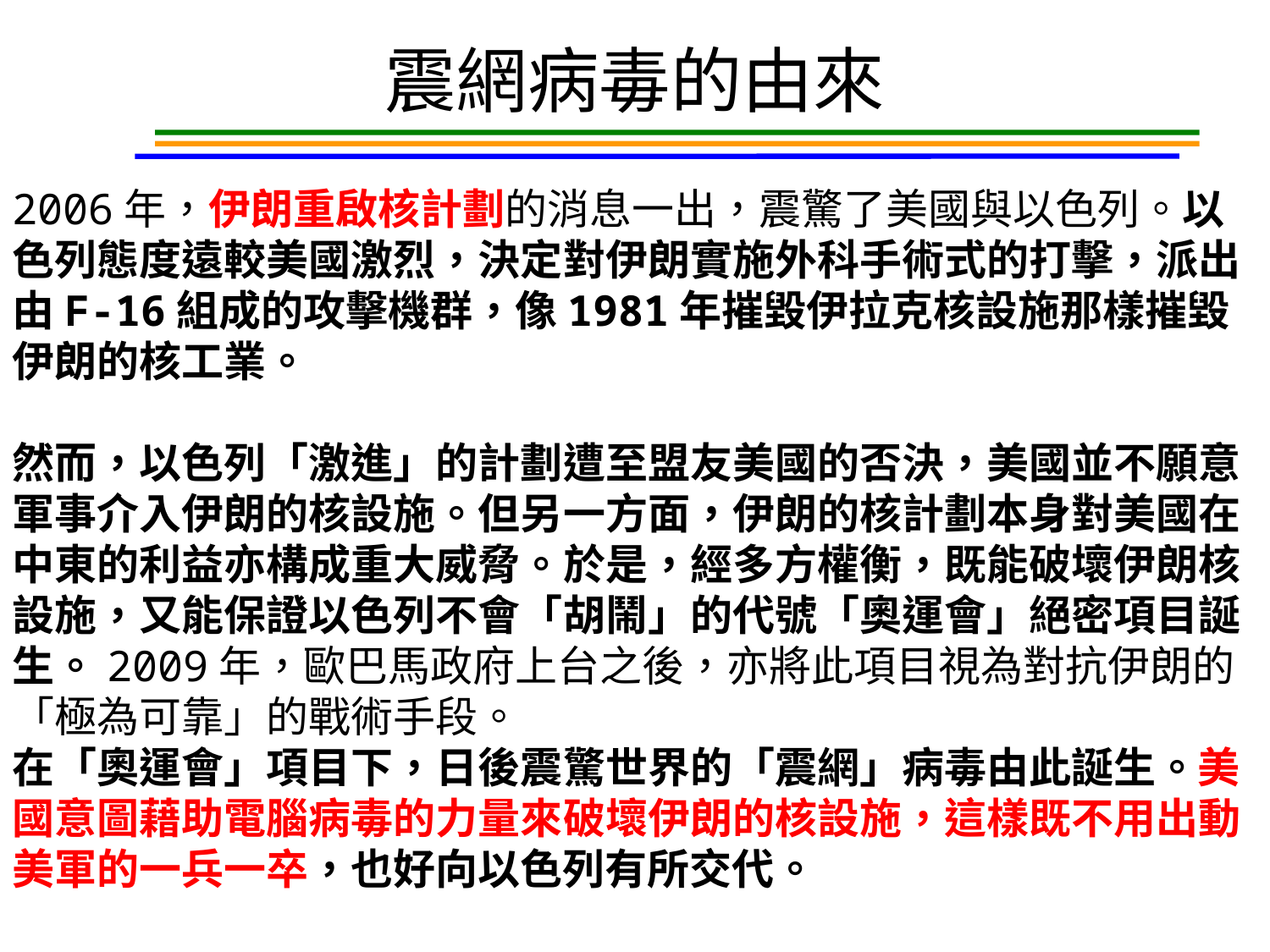

# 震網病毒的由來
2006年，伊朗重啟核計劃的消息一出，震驚了美國與以色列。以色列態度遠較美國激烈，決定對伊朗實施外科手術式的打擊，派出由F-16組成的攻擊機群，像1981年摧毀伊拉克核設施那樣摧毀伊朗的核工業。
然而，以色列「激進」的計劃遭至盟友美國的否決，美國並不願意軍事介入伊朗的核設施。但另一方面，伊朗的核計劃本身對美國在中東的利益亦構成重大威脅。於是，經多方權衡，既能破壞伊朗核設施，又能保證以色列不會「胡鬧」的代號「奧運會」絕密項目誕生。2009年，歐巴馬政府上台之後，亦將此項目視為對抗伊朗的「極為可靠」的戰術手段。
在「奧運會」項目下，日後震驚世界的「震網」病毒由此誕生。美國意圖藉助電腦病毒的力量來破壞伊朗的核設施，這樣既不用出動美軍的一兵一卒，也好向以色列有所交代。